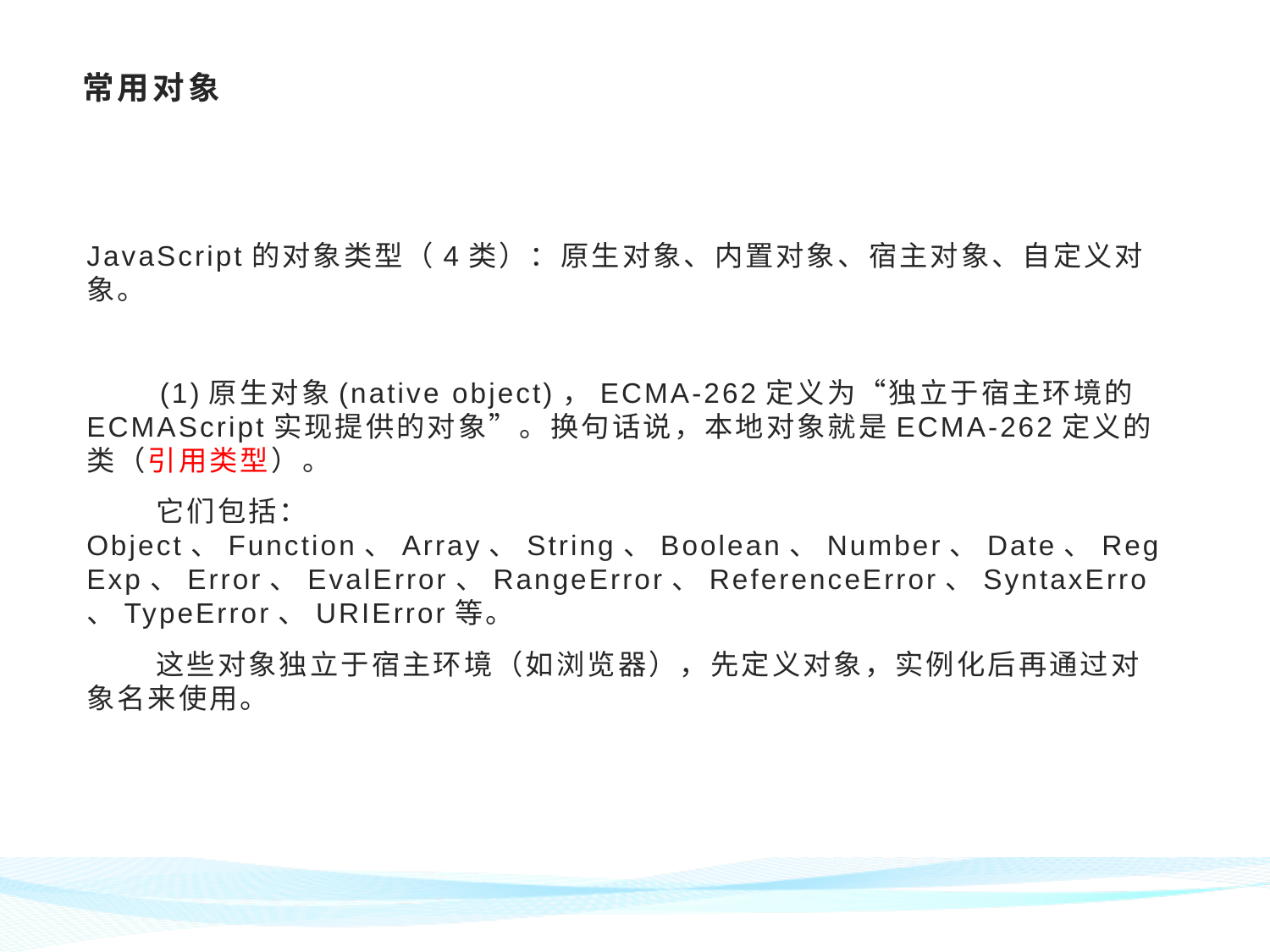

# 常用对象
JavaScript的对象类型（4类）：原生对象、内置对象、宿主对象、自定义对象。

       (1)原生对象(native object)，ECMA-262定义为“独立于宿主环境的ECMAScript实现提供的对象”。换句话说，本地对象就是ECMA-262定义的类（引用类型）。
       它们包括：Object、Function、Array、String、Boolean、Number、Date、RegExp、Error、EvalError、RangeError、ReferenceError、SyntaxErro、TypeError、URIError等。
       这些对象独立于宿主环境（如浏览器），先定义对象，实例化后再通过对象名来使用。